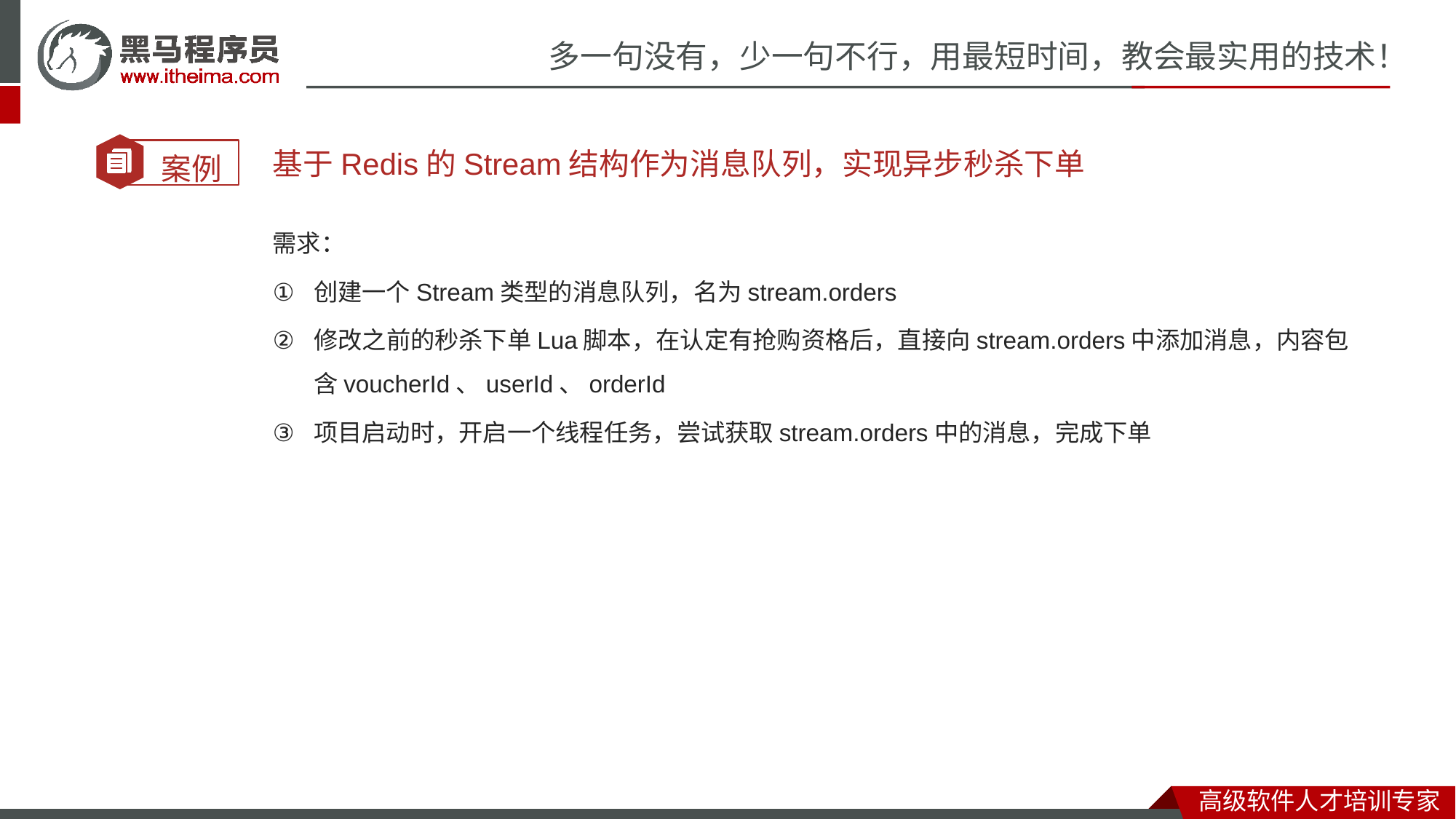

基于Redis的Stream结构作为消息队列，实现异步秒杀下单
需求：
创建一个Stream类型的消息队列，名为stream.orders
修改之前的秒杀下单Lua脚本，在认定有抢购资格后，直接向stream.orders中添加消息，内容包含voucherId、userId、orderId
项目启动时，开启一个线程任务，尝试获取stream.orders中的消息，完成下单